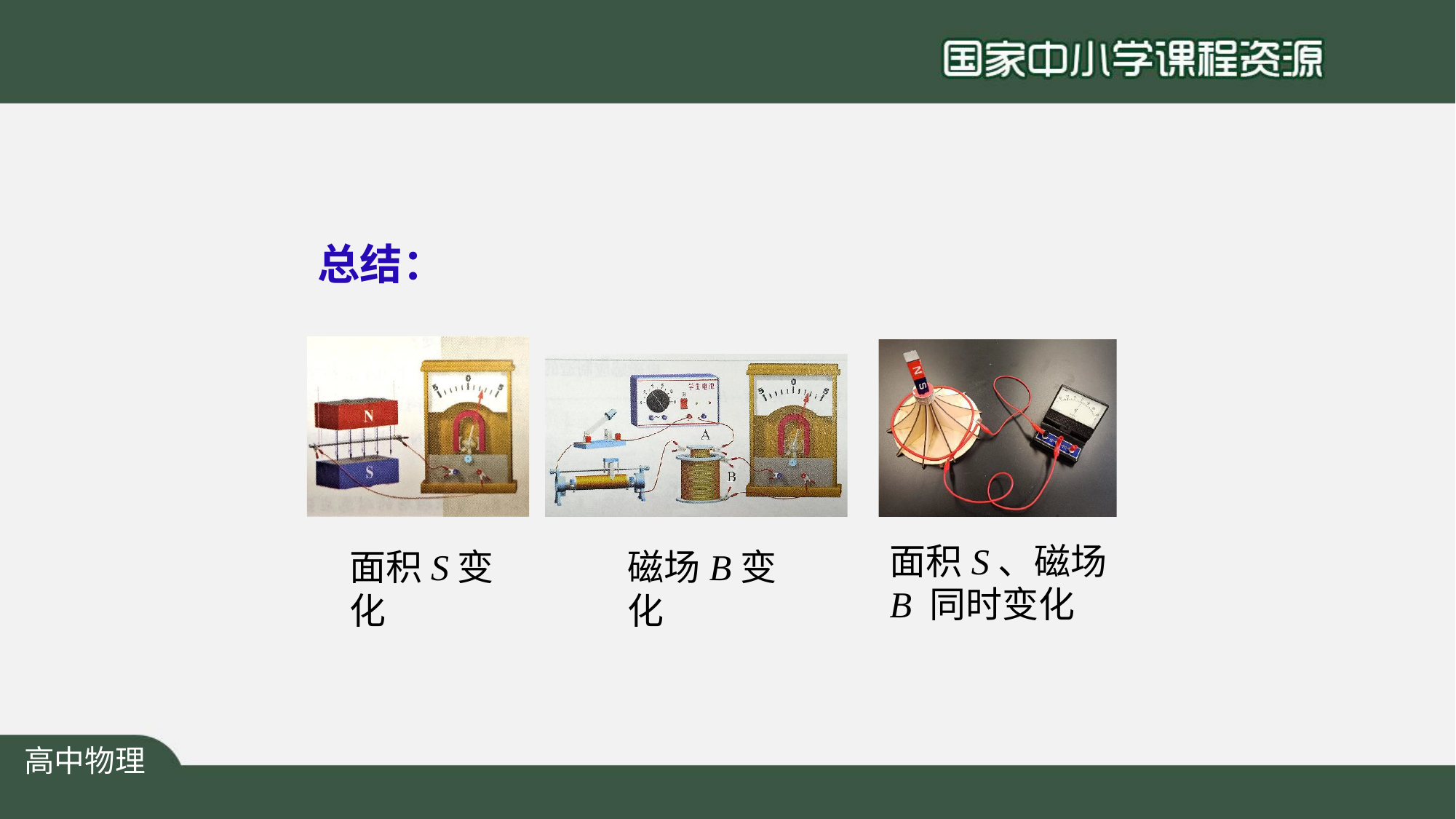

总结：

# 面积S、磁场B 同时变化
面积S变化
磁场B变化
高中物理